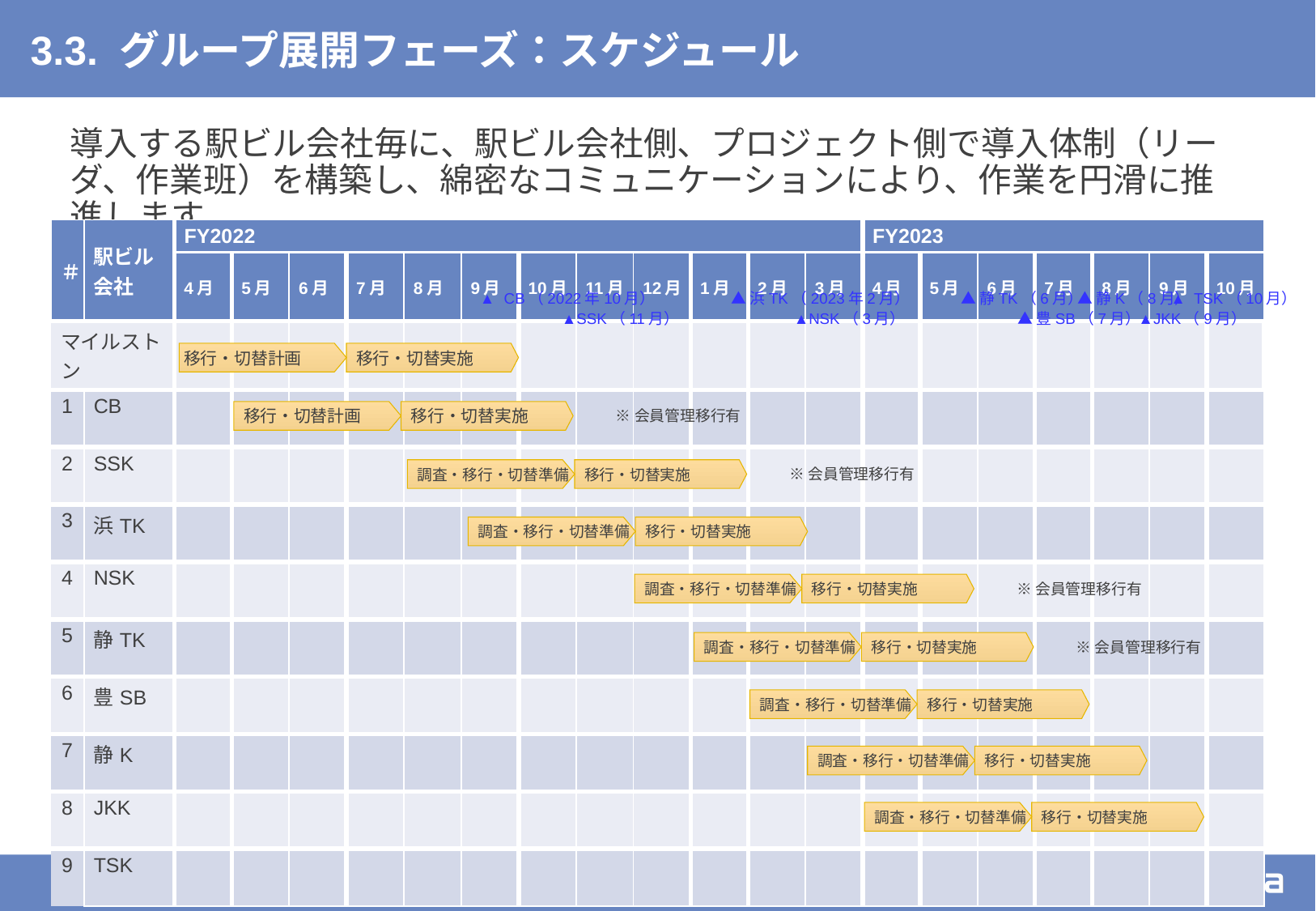

# 3.3. グループ展開フェーズ：スケジュール
導入する駅ビル会社毎に、駅ビル会社側、プロジェクト側で導入体制（リーダ、作業班）を構築し、綿密なコミュニケーションにより、作業を円滑に推進します。
| ＃ | 駅ビル会社 | FY2022 |  |  |  |  |  |  |  |  |  |  |  | FY2023 |  |  |  |  |  |  |
| --- | --- | --- | --- | --- | --- | --- | --- | --- | --- | --- | --- | --- | --- | --- | --- | --- | --- | --- | --- | --- |
|  |  | 4月 | 5月 | 6月 | 7月 | 8月 | 9月 | 10月 | 11月 | 12月 | 1月 | 2月 | 3月 | 4月 | 5月 | 6月 | 7月 | 8月 | 9月 | 10月 |
| マイルストン |  |  |  |  |  |  |  |  |  |  |  |  |  |  |  |  |  |  |  |  |
| 1 | CB |  |  |  |  |  |  |  |  |  |  |  |  |  |  |  |  |  |  |  |
| 2 | SSK |  |  |  |  |  |  |  |  |  |  |  |  |  |  |  |  |  |  |  |
| 3 | 浜TK |  |  |  |  |  |  |  |  |  |  |  |  |  |  |  |  |  |  |  |
| 4 | NSK |  |  |  |  |  |  |  |  |  |  |  |  |  |  |  |  |  |  |  |
| 5 | 静TK |  |  |  |  |  |  |  |  |  |  |  |  |  |  |  |  |  |  |  |
| 6 | 豊SB |  |  |  |  |  |  |  |  |  |  |  |  |  |  |  |  |  |  |  |
| 7 | 静K |  |  |  |  |  |  |  |  |  |  |  |  |  |  |  |  |  |  |  |
| 8 | JKK |  |  |  |  |  |  |  |  |  |  |  |  |  |  |  |  |  |  |  |
| 9 | TSK |  |  |  |  |  |  |  |  |  |  |  |  |  |  |  |  |  |  |  |
▲	CB（2022年10月）
▲浜TK（2023年2月）
▲静TK（6月）
▲静K（8月）
▲	TSK（10月）
▲SSK（11月）
▲NSK（3月）
▲豊SB（7月）
▲JKK（9月）
移行・切替計画
移行・切替実施
※会員管理移行有
移行・切替計画
移行・切替実施
※会員管理移行有
調査・移行・切替準備
移行・切替実施
調査・移行・切替準備
移行・切替実施
※会員管理移行有
調査・移行・切替準備
移行・切替実施
※会員管理移行有
調査・移行・切替準備
移行・切替実施
調査・移行・切替準備
移行・切替実施
調査・移行・切替準備
移行・切替実施
調査・移行・切替準備
移行・切替実施